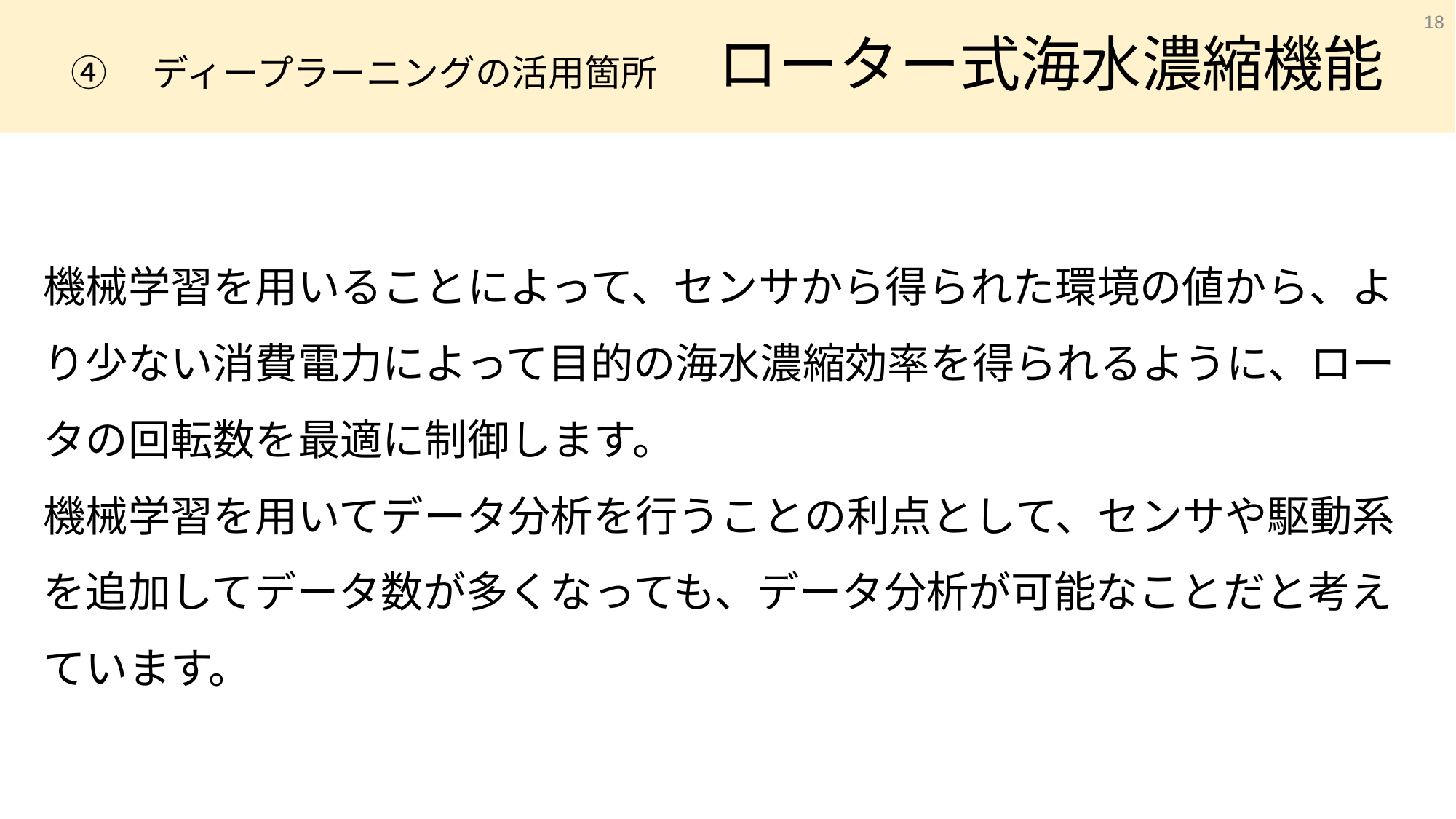

18
④　ディープラーニングの活用箇所　ローター式海水濃縮機能
機械学習を用いることによって、センサから得られた環境の値から、より少ない消費電力によって目的の海水濃縮効率を得られるように、ロータの回転数を最適に制御します。
機械学習を用いてデータ分析を行うことの利点として、センサや駆動系を追加してデータ数が多くなっても、データ分析が可能なことだと考えています。